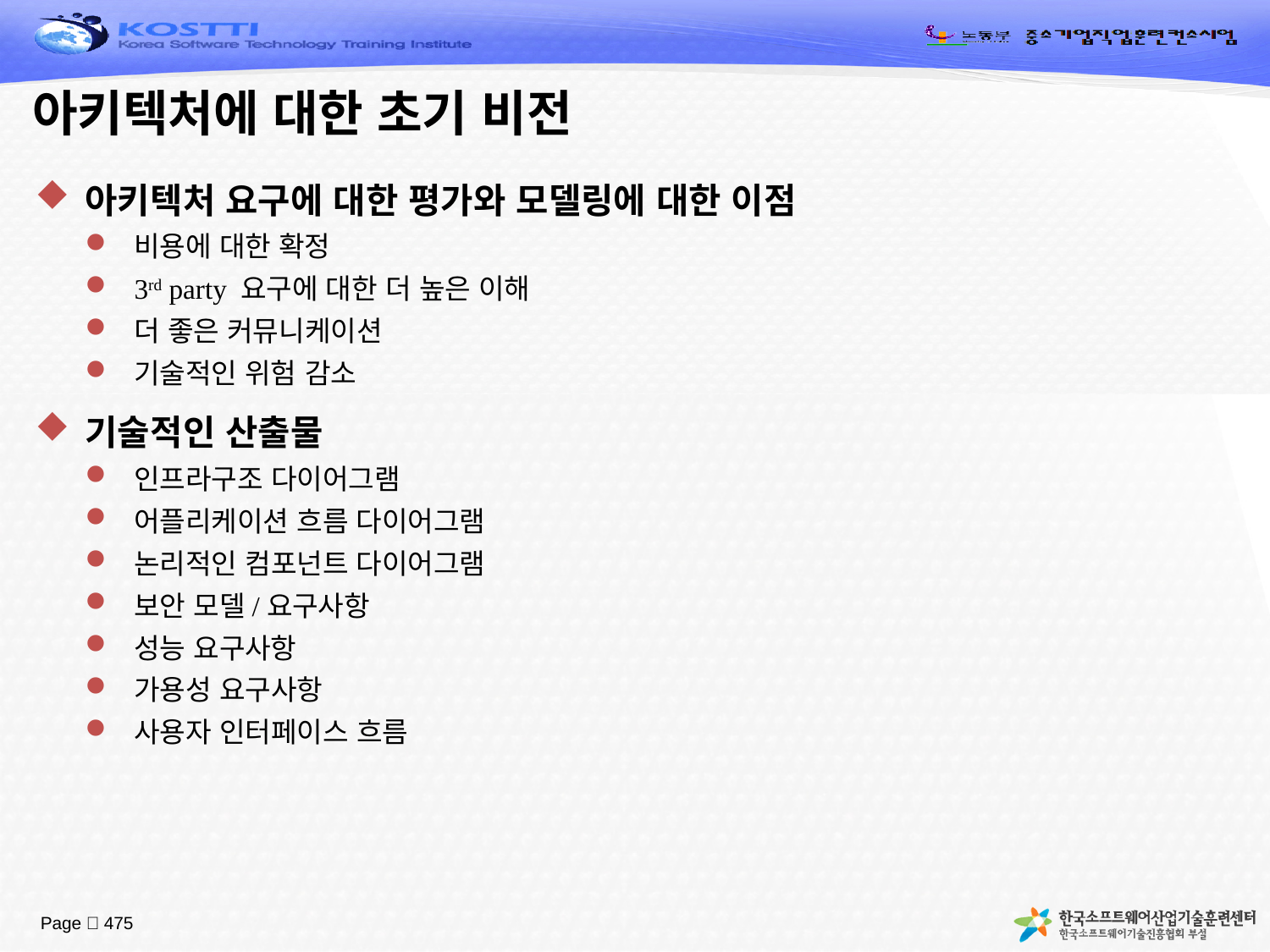

# 아키텍처에 대한 초기 비전
아키텍처 요구에 대한 평가와 모델링에 대한 이점
비용에 대한 확정
3rd party 요구에 대한 더 높은 이해
더 좋은 커뮤니케이션
기술적인 위험 감소
기술적인 산출물
인프라구조 다이어그램
어플리케이션 흐름 다이어그램
논리적인 컴포넌트 다이어그램
보안 모델/요구사항
성능 요구사항
가용성 요구사항
사용자 인터페이스 흐름